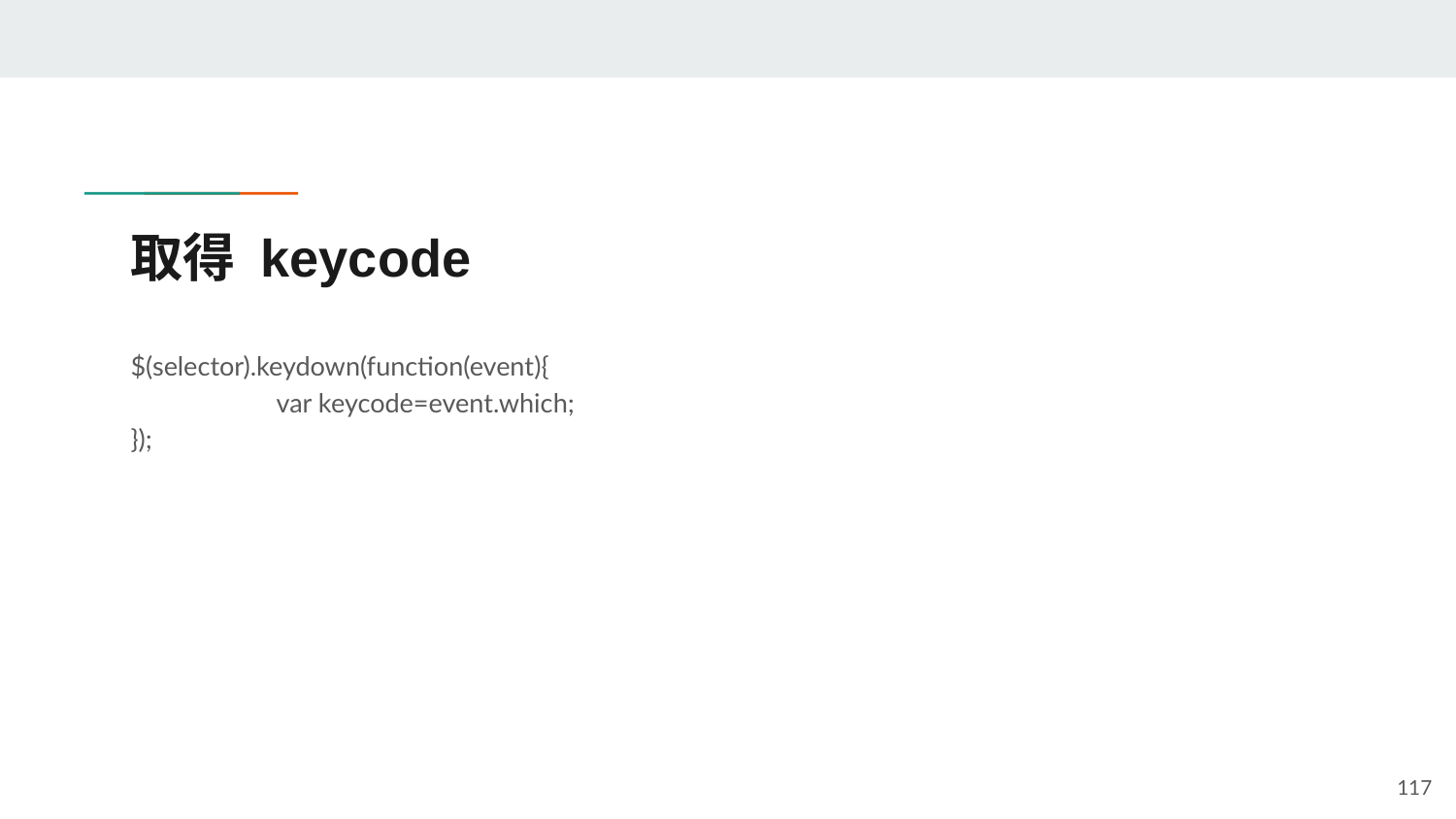

# 取得 keycode
$(selector).keydown(function(event){
	var keycode=event.which;
});
117